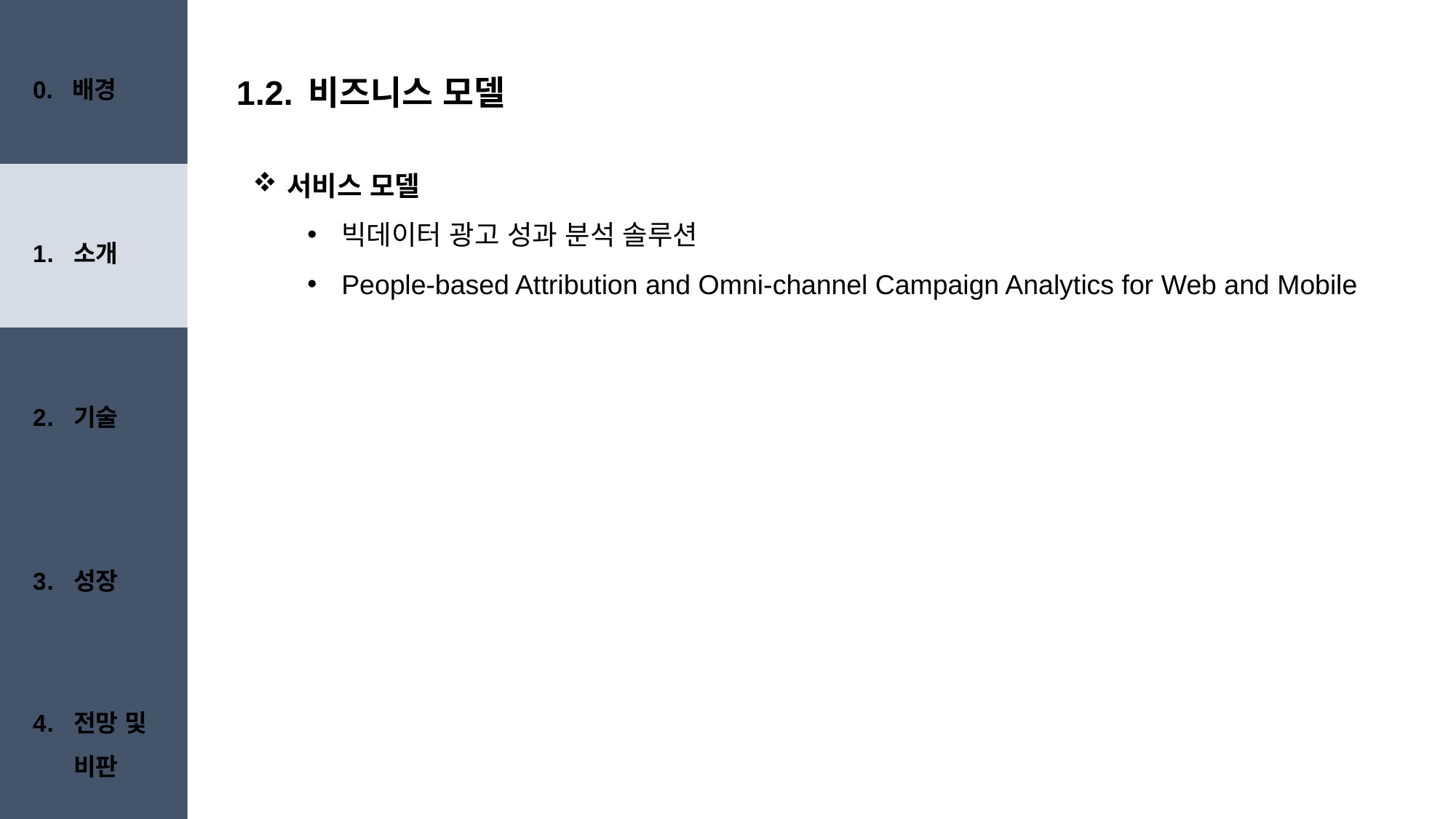

0.  배경
# 1.2. 비즈니스 모델
서비스 모델
빅데이터 광고 성과 분석 솔루션
People-based Attribution and Omni-channel Campaign Analytics for Web and Mobile
소개
기술
성장
전망 및 비판